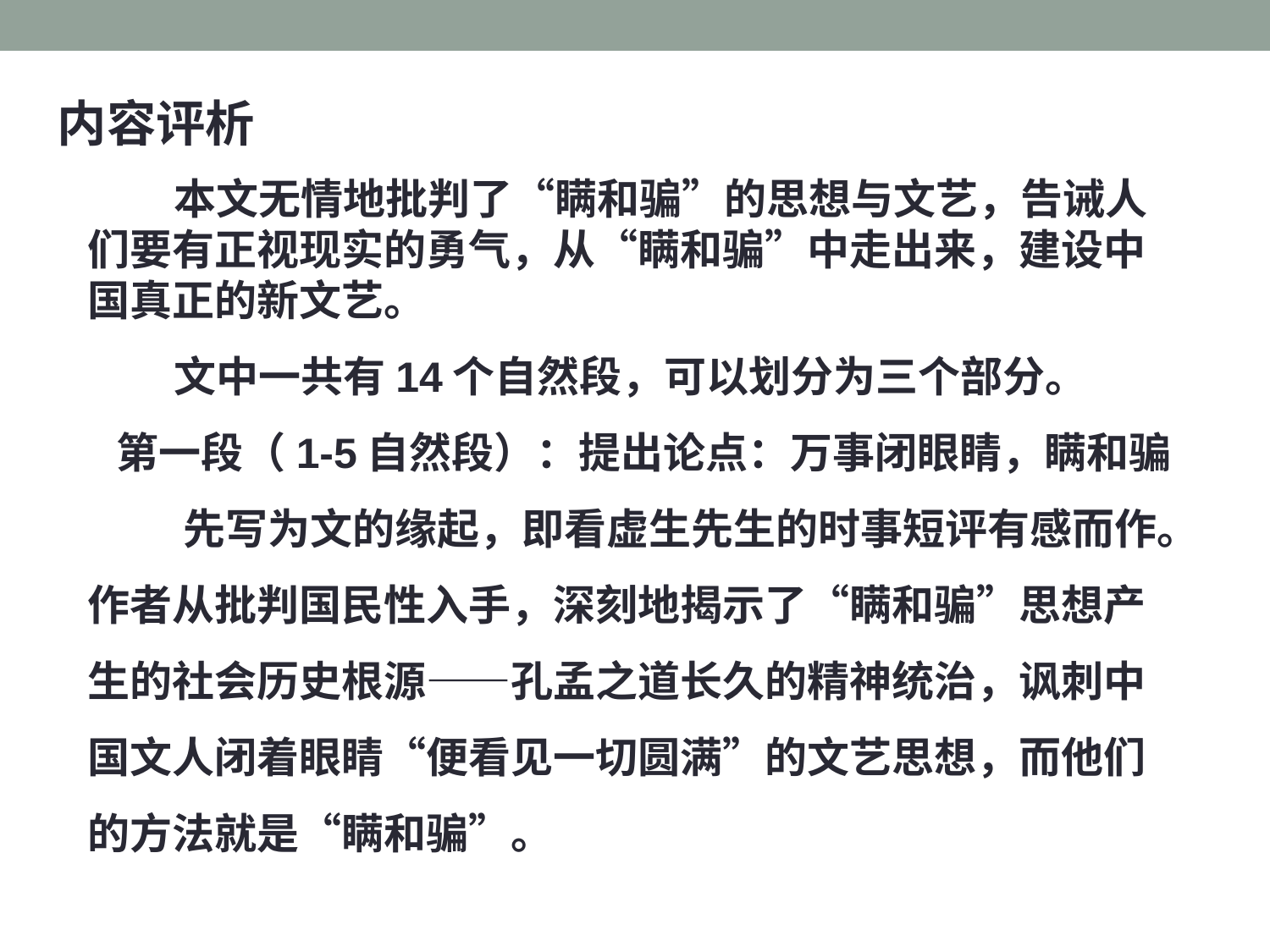

内容评析
        本文无情地批判了“瞒和骗”的思想与文艺，告诫人们要有正视现实的勇气，从“瞒和骗”中走出来，建设中国真正的新文艺。
        文中一共有14个自然段，可以划分为三个部分。
  第一段（1-5自然段）：提出论点：万事闭眼睛，瞒和骗
         先写为文的缘起，即看虚生先生的时事短评有感而作。作者从批判国民性入手，深刻地揭示了“瞒和骗”思想产生的社会历史根源——孔孟之道长久的精神统治，讽刺中国文人闭着眼睛“便看见一切圆满”的文艺思想，而他们的方法就是“瞒和骗”。